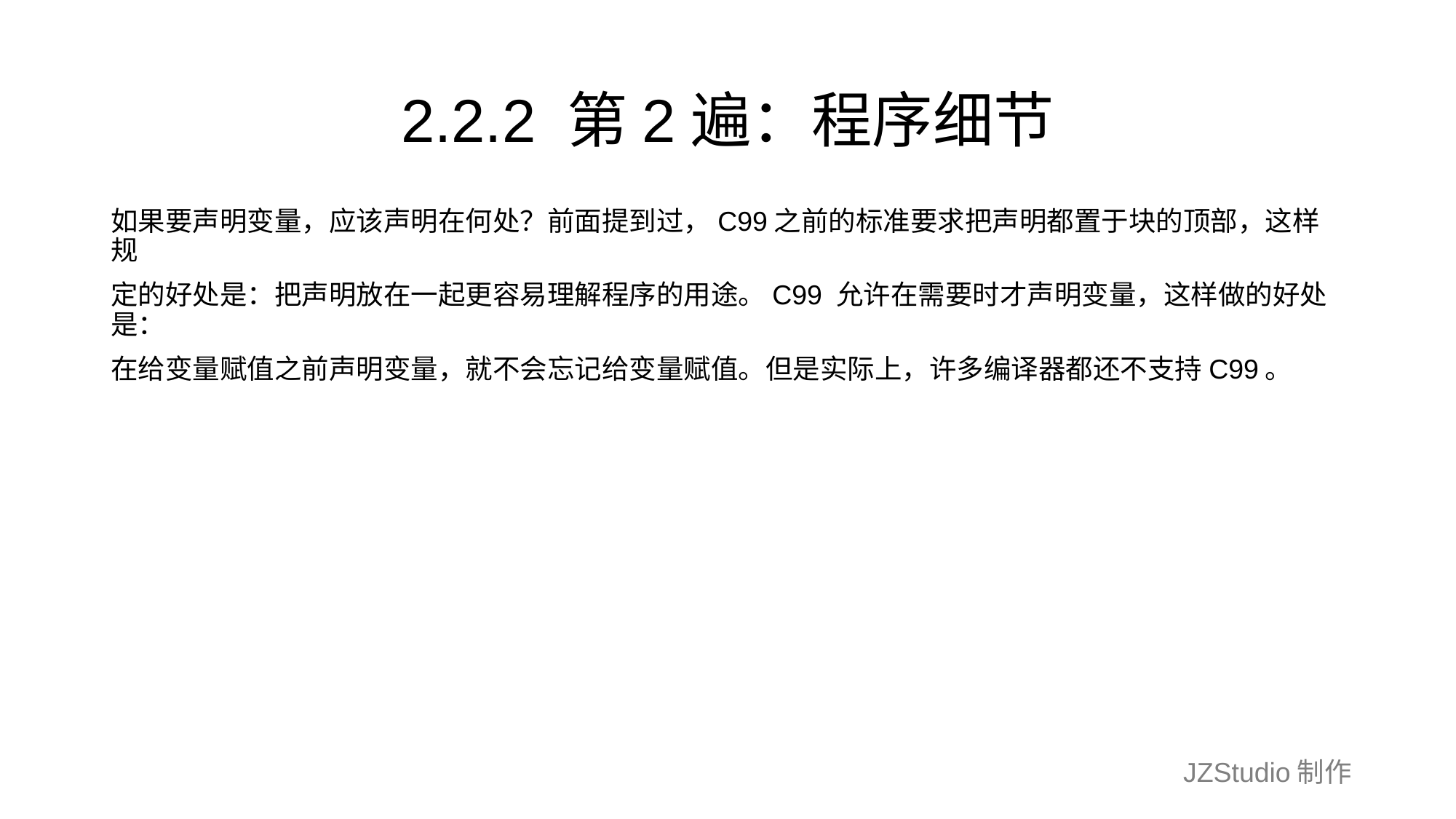

# 2.2.2 第2遍：程序细节
如果要声明变量，应该声明在何处？前面提到过，C99之前的标准要求把声明都置于块的顶部，这样规
定的好处是：把声明放在一起更容易理解程序的用途。C99 允许在需要时才声明变量，这样做的好处是：
在给变量赋值之前声明变量，就不会忘记给变量赋值。但是实际上，许多编译器都还不支持C99。